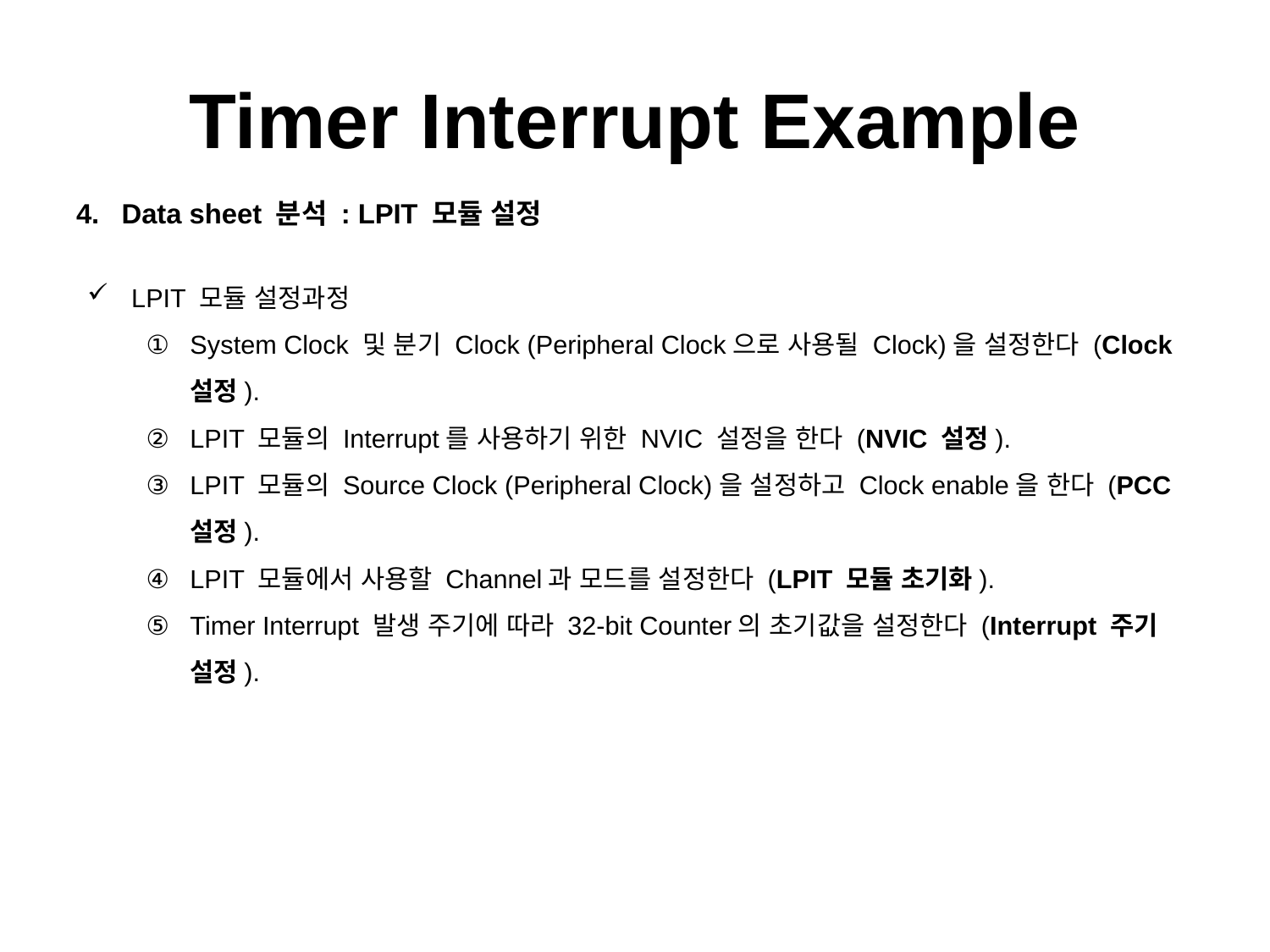

# Timer Interrupt Example
Data sheet 분석 : LPIT 모듈 설정

LPIT 모듈 설정과정
System Clock 및 분기 Clock (Peripheral Clock으로 사용될 Clock)을 설정한다 (Clock 설정).
LPIT 모듈의 Interrupt를 사용하기 위한 NVIC 설정을 한다 (NVIC 설정).
LPIT 모듈의 Source Clock (Peripheral Clock)을 설정하고 Clock enable을 한다 (PCC 설정).
LPIT 모듈에서 사용할 Channel과 모드를 설정한다 (LPIT 모듈 초기화).
Timer Interrupt 발생 주기에 따라 32-bit Counter의 초기값을 설정한다 (Interrupt 주기 설정).